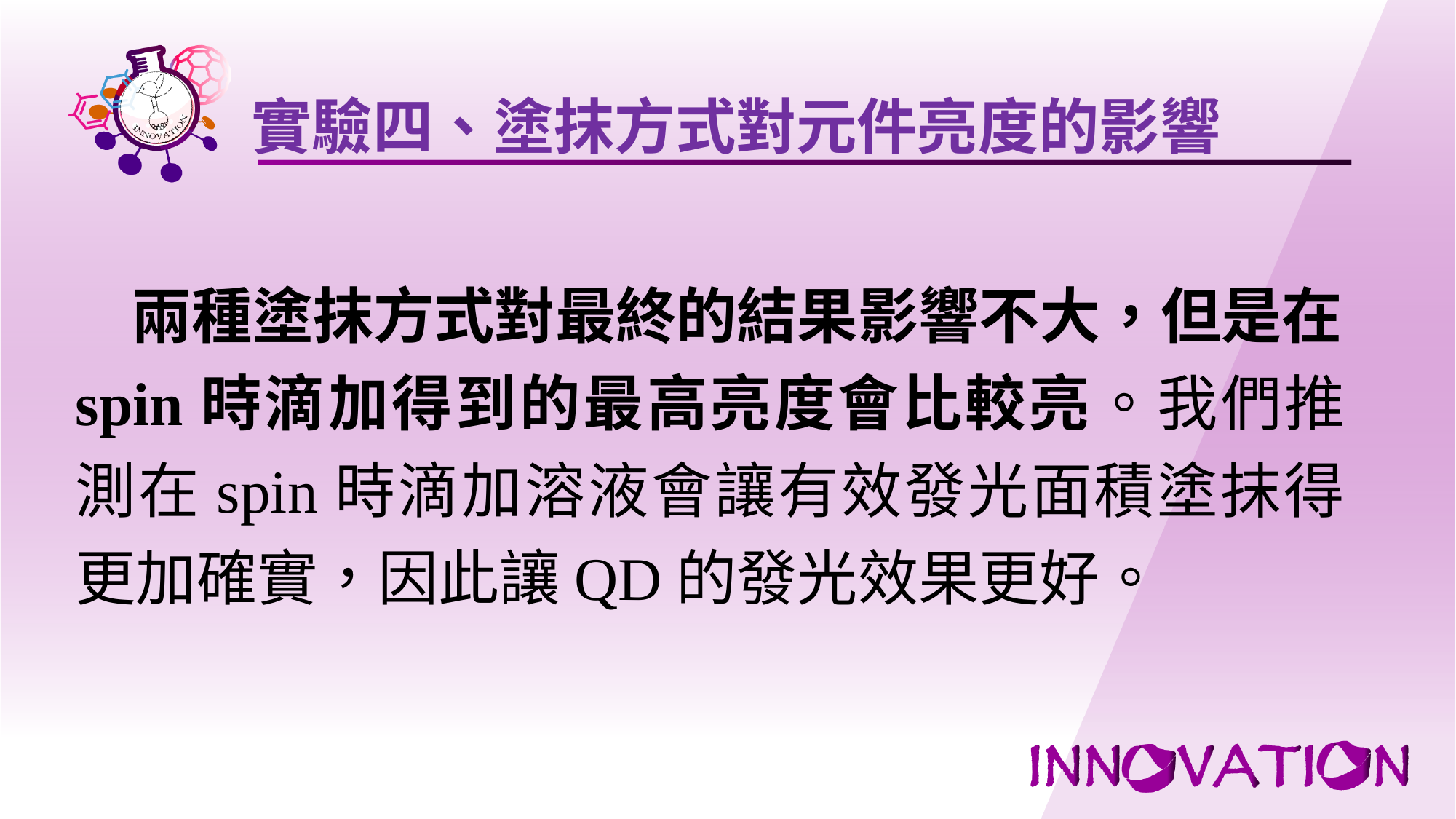

# 實驗四、塗抹方式對元件亮度的影響
    兩種塗抹方式對最終的結果影響不大，但是在spin時滴加得到的最高亮度會比較亮。我們推測在spin時滴加溶液會讓有效發光面積塗抹得更加確實，因此讓QD的發光效果更好。